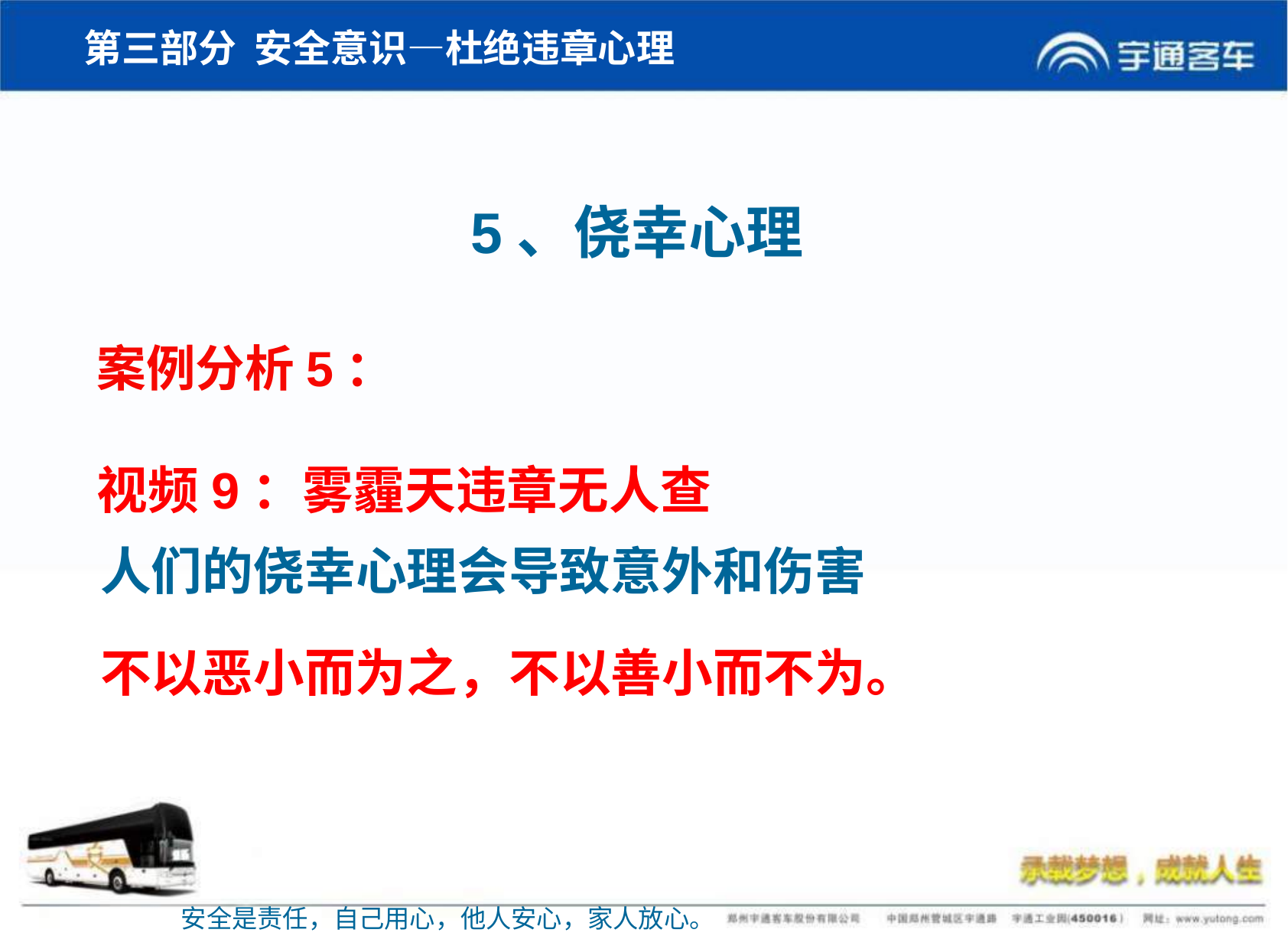

# 第三部分  安全意识—杜绝违章心理
5、侥幸心理
案例分析5：
视频9：雾霾天违章无人查
人们的侥幸心理会导致意外和伤害
不以恶小而为之，不以善小而不为。